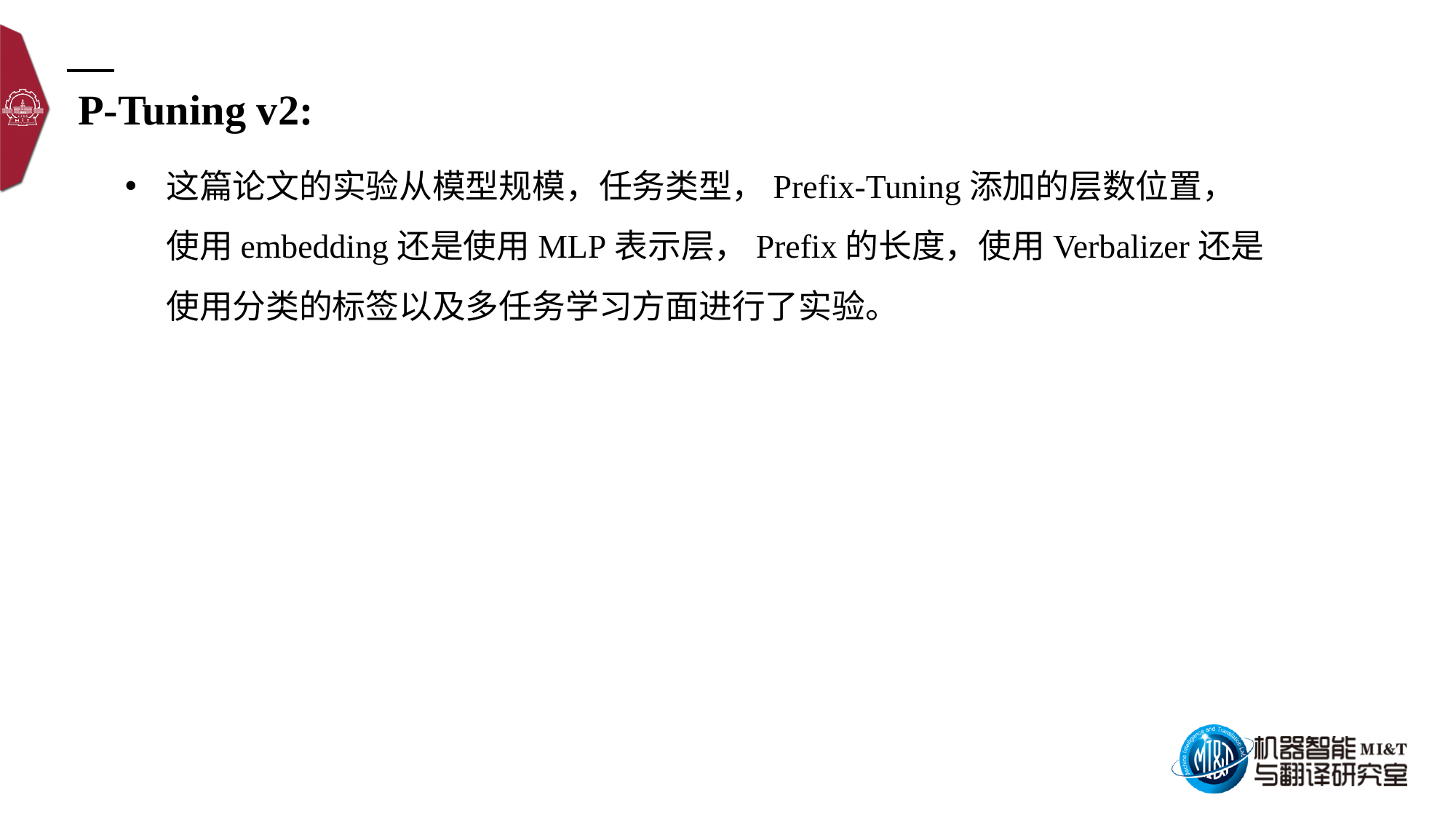

P-Tuning v2:
这篇论文的实验从模型规模，任务类型，Prefix-Tuning添加的层数位置，使用embedding还是使用MLP表示层，Prefix的长度，使用Verbalizer还是使用分类的标签以及多任务学习方面进行了实验。